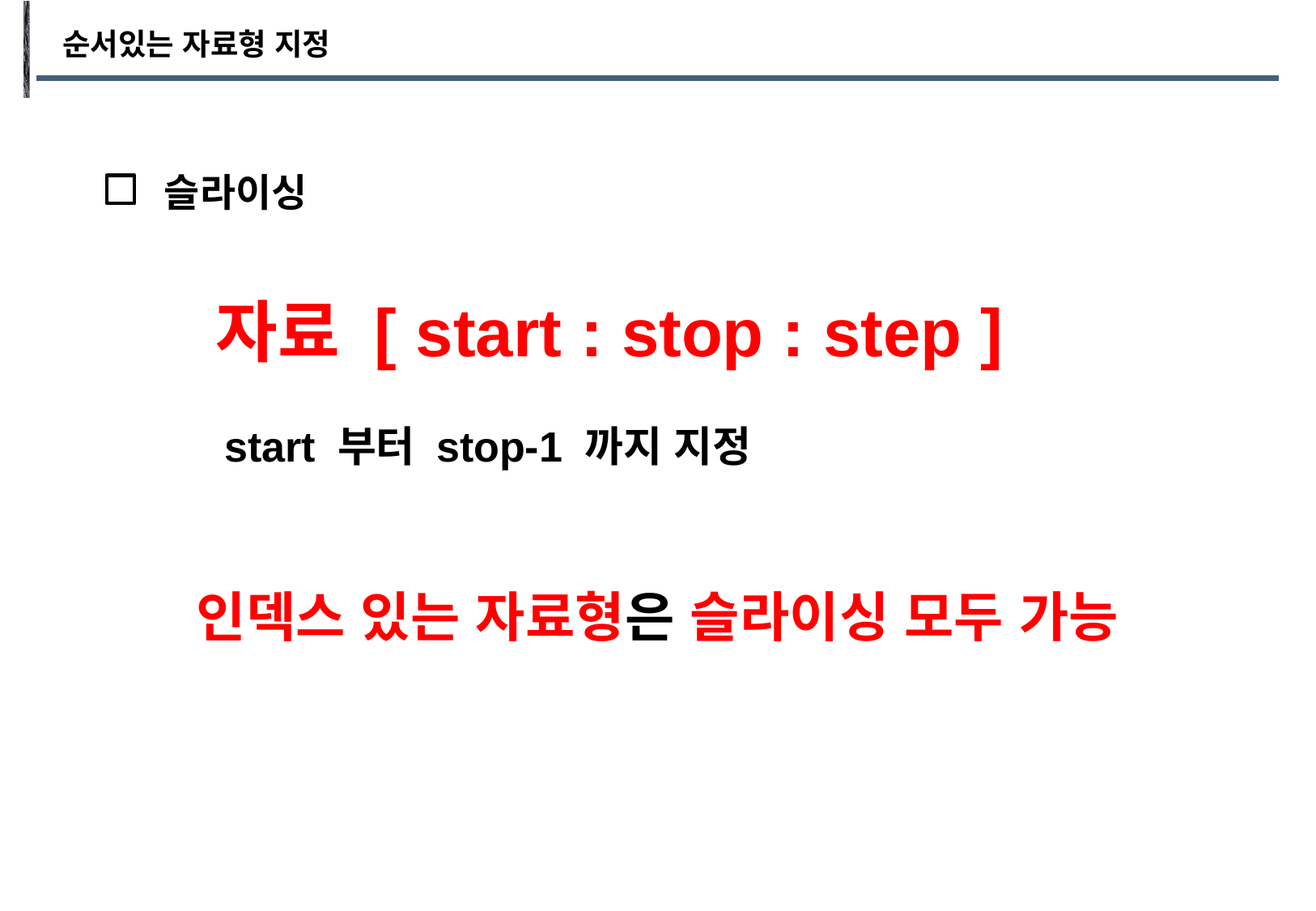

순서있는 자료형 지정

슬라이싱

자료 [ start : stop : step ]
start 부터 stop-1 까지 지정
인덱스 있는 자료형은 슬라이싱 모두 가능